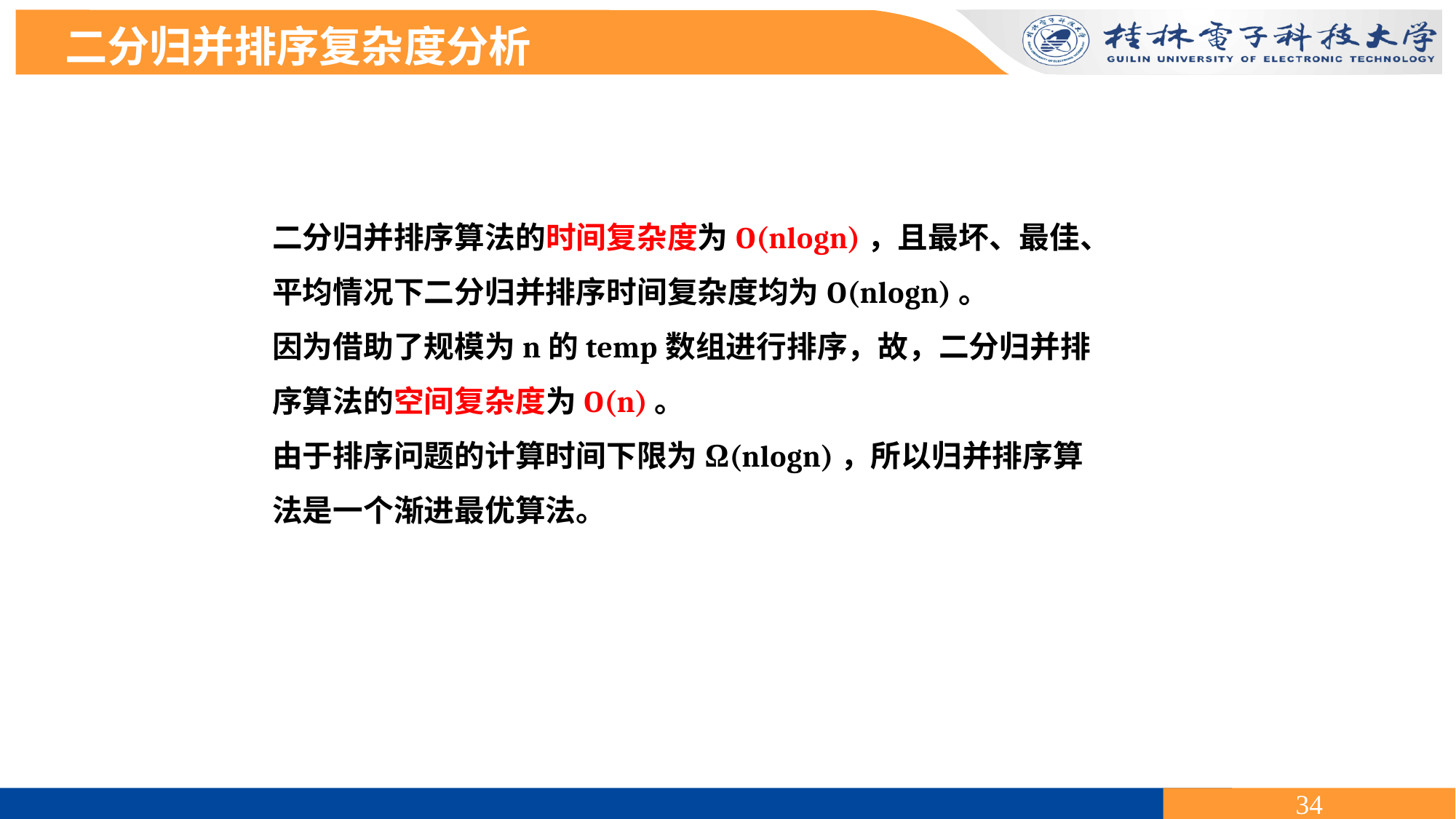

二分归并排序复杂度分析
二分归并排序算法的时间复杂度为O(nlogn)，且最坏、最佳、平均情况下二分归并排序时间复杂度均为O(nlogn)。
因为借助了规模为n的temp数组进行排序，故，二分归并排序算法的空间复杂度为O(n)。
由于排序问题的计算时间下限为Ω(nlogn)，所以归并排序算法是一个渐进最优算法。